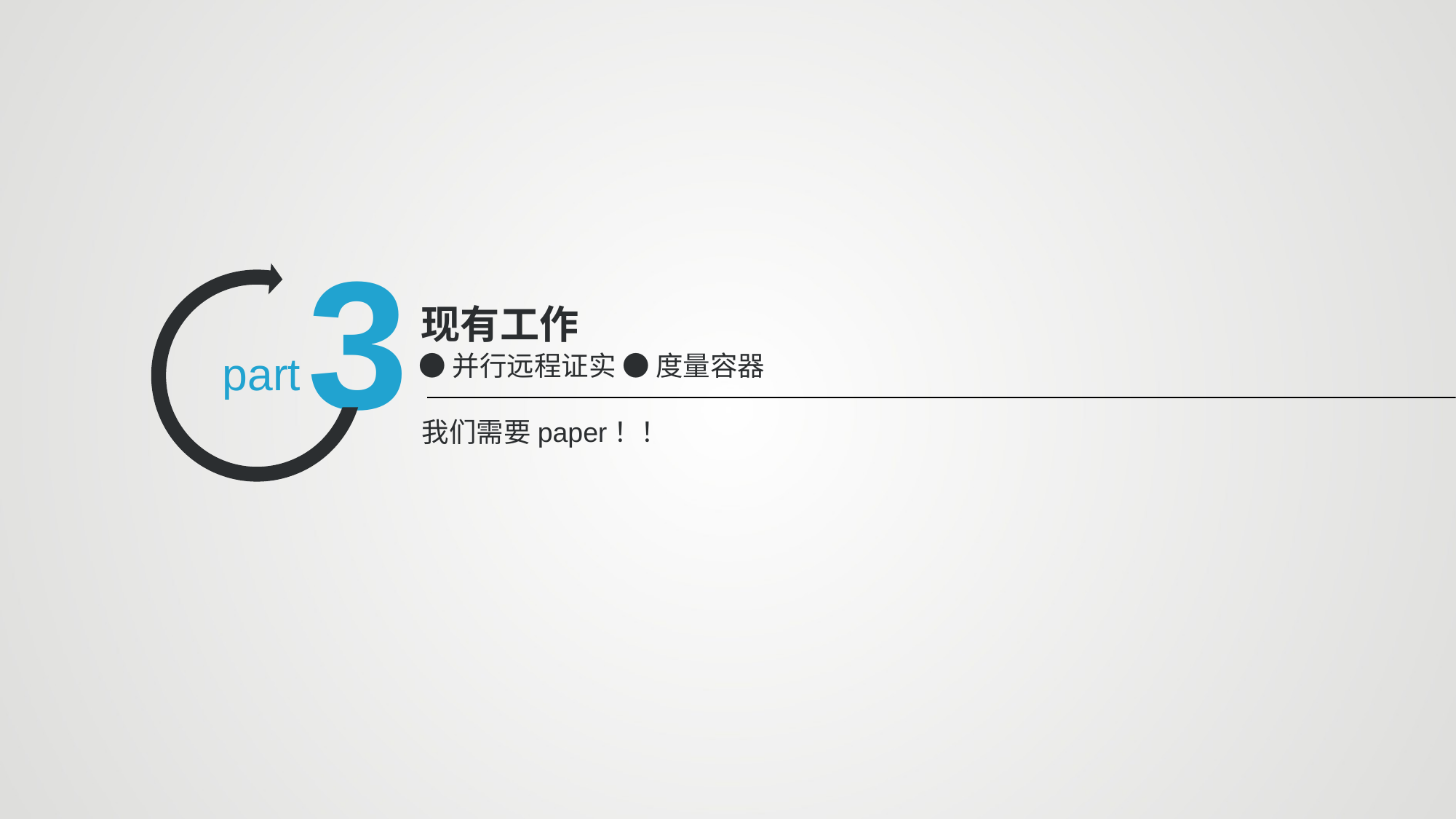

3

现有工作
●并行远程证实 ● 度量容器
我们需要paper！！
part